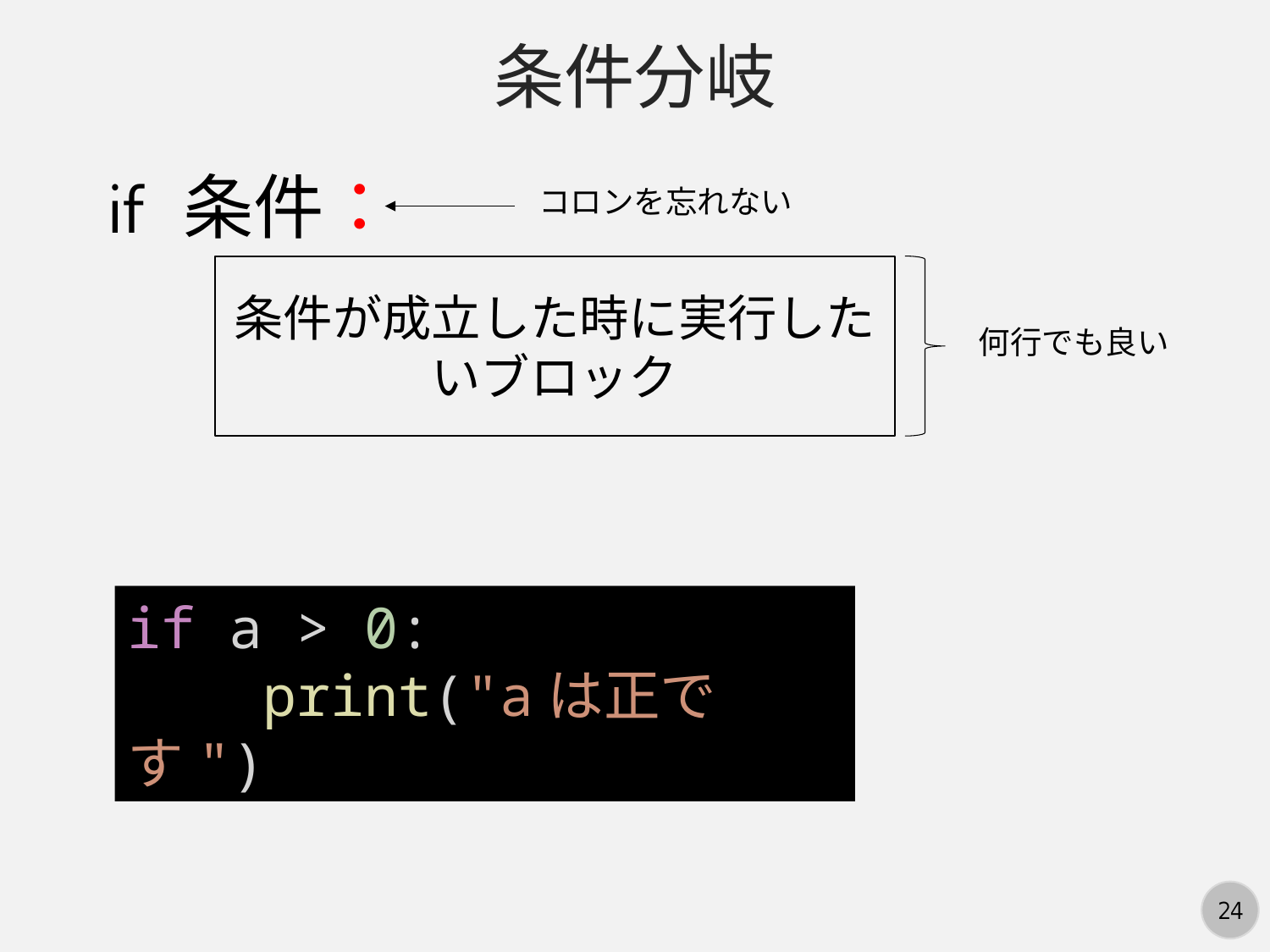

条件分岐
if 条件：
コロンを忘れない
条件が成立した時に実行したいブロック

何行でも良い
if a > 0:
    print("aは正です")